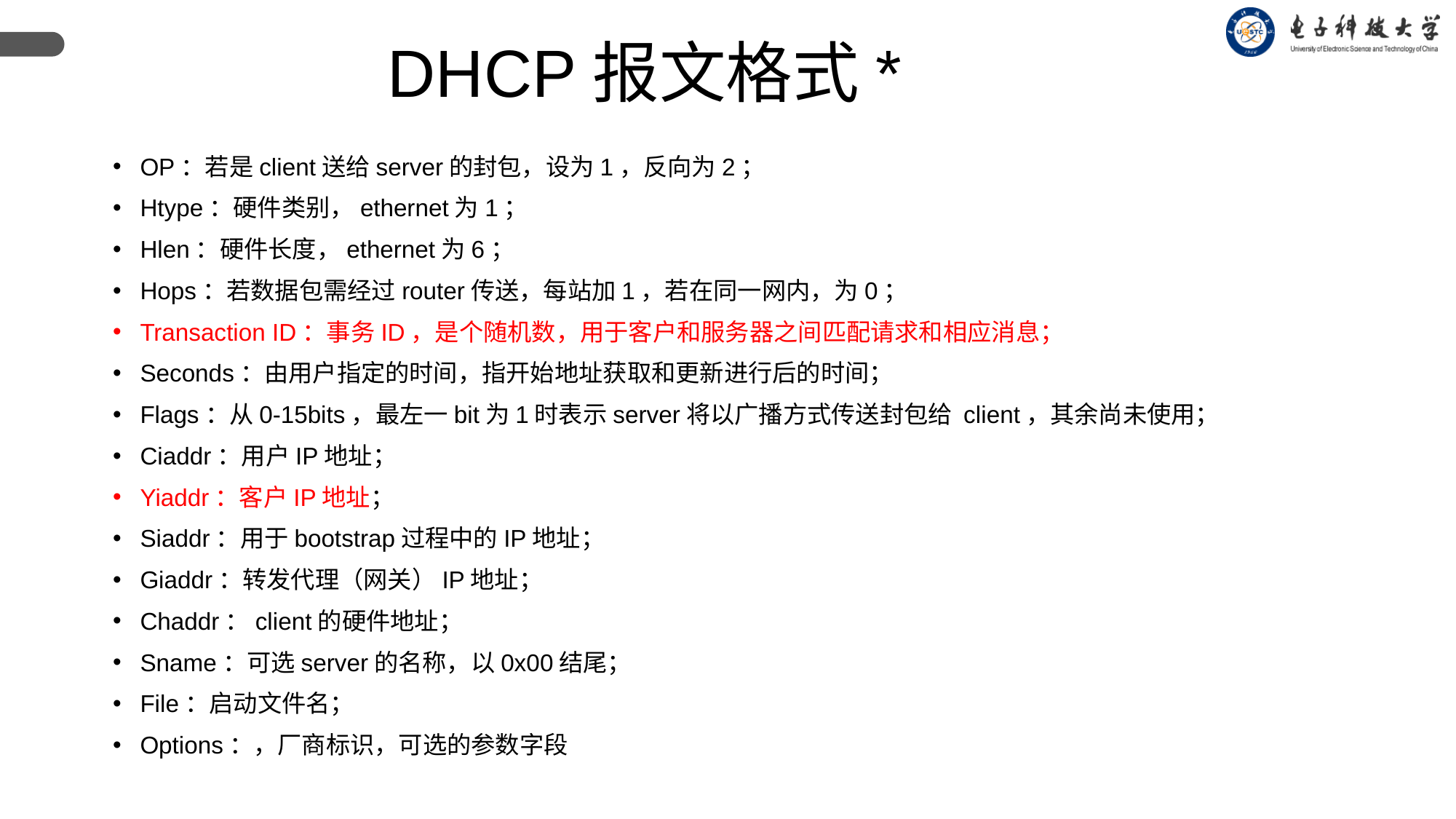

DHCP报文格式*
OP：若是client送给server的封包，设为1，反向为2；
Htype：硬件类别，ethernet为1；
Hlen：硬件长度，ethernet为6；
Hops：若数据包需经过router传送，每站加1，若在同一网内，为0；
Transaction ID：事务ID，是个随机数，用于客户和服务器之间匹配请求和相应消息；
Seconds：由用户指定的时间，指开始地址获取和更新进行后的时间；
Flags：从0-15bits，最左一bit为1时表示server将以广播方式传送封包给 client，其余尚未使用；
Ciaddr：用户IP地址；
Yiaddr：客户IP地址；
Siaddr：用于bootstrap过程中的IP地址；
Giaddr：转发代理（网关）IP地址；
Chaddr：client的硬件地址；
Sname：可选server的名称，以0x00结尾；
File：启动文件名；
Options：，厂商标识，可选的参数字段